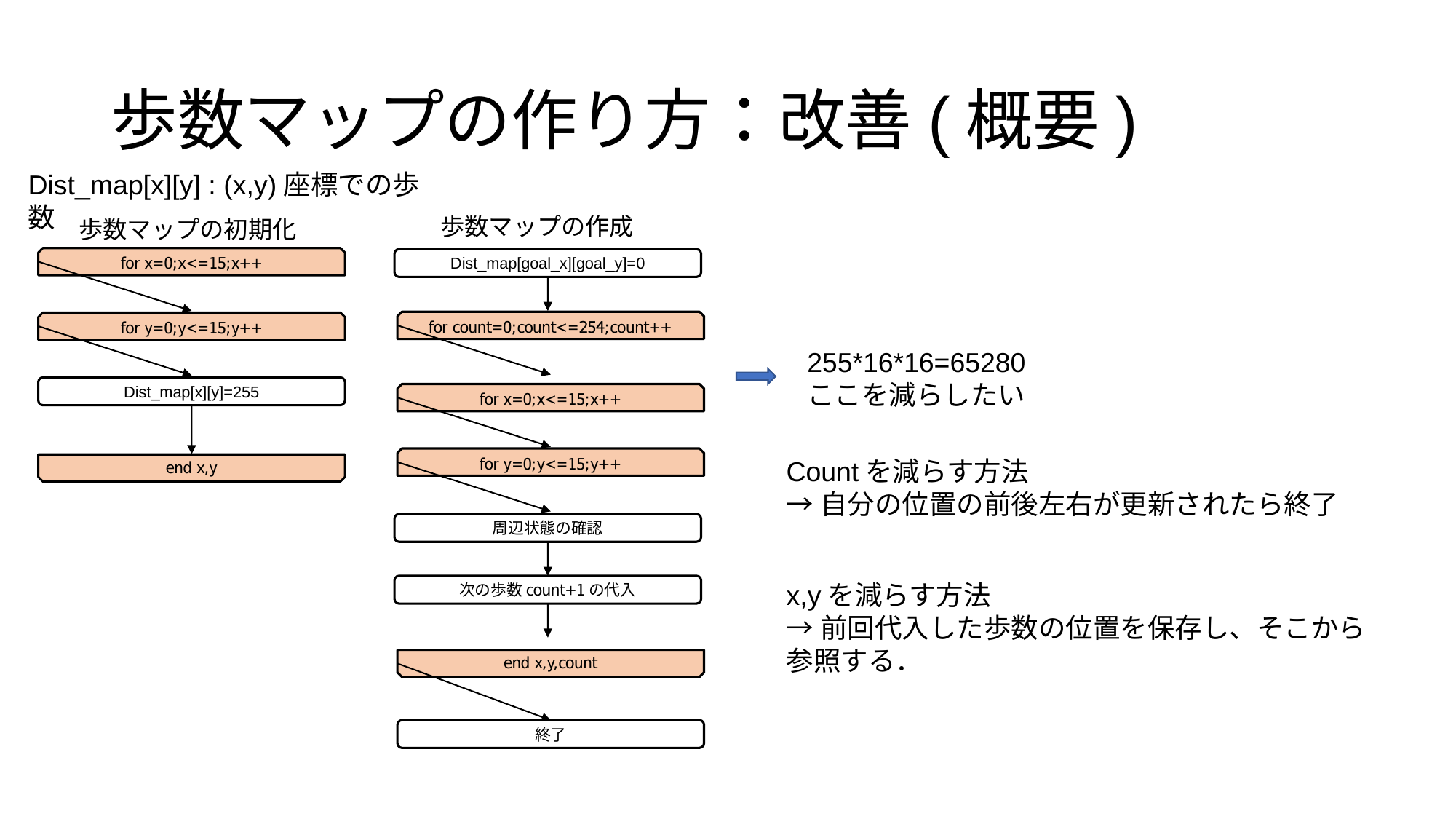

# 歩数マップの作り方：改善(概要)
Dist_map[x][y] : (x,y)座標での歩数
歩数マップの作成
歩数マップの初期化
for x=0;x<=15;x++
Dist_map[goal_x][goal_y]=0
for count=0;count<=254;count++
for y=0;y<=15;y++
255*16*16=65280
ここを減らしたい

Dist_map[x][y]=255
for x=0;x<=15;x++
for y=0;y<=15;y++
Countを減らす方法
→自分の位置の前後左右が更新されたら終了
end x,y
周辺状態の確認
x,yを減らす方法
→前回代入した歩数の位置を保存し、そこから参照する．
次の歩数count+1の代入
end x,y,count
終了